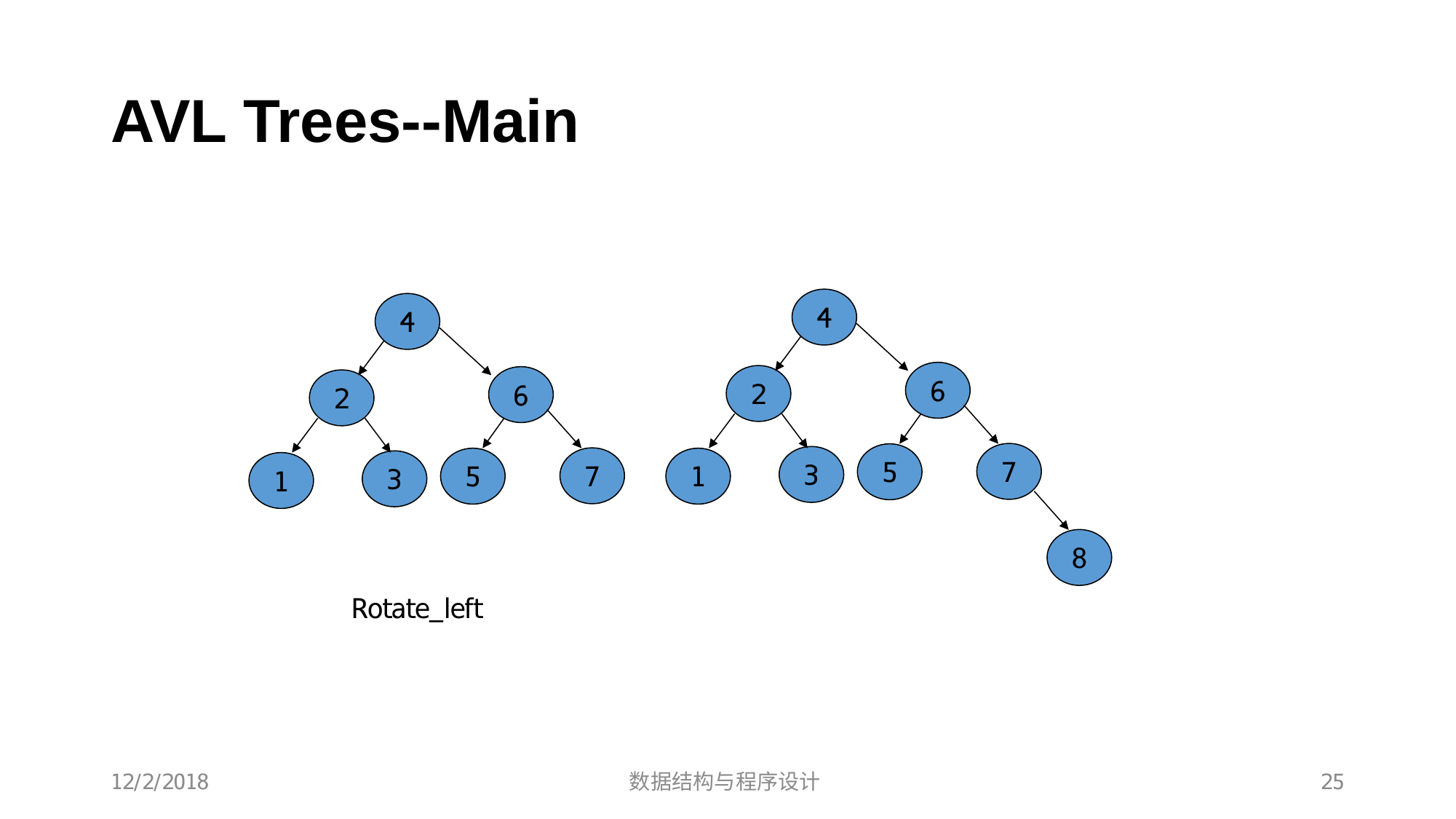

# AVL Trees--Main
4
4

6
2
6
2

7
5
3
7
5
1
3
1

8
Rotate_left
12/2/2018
数据结构与程序设计
25